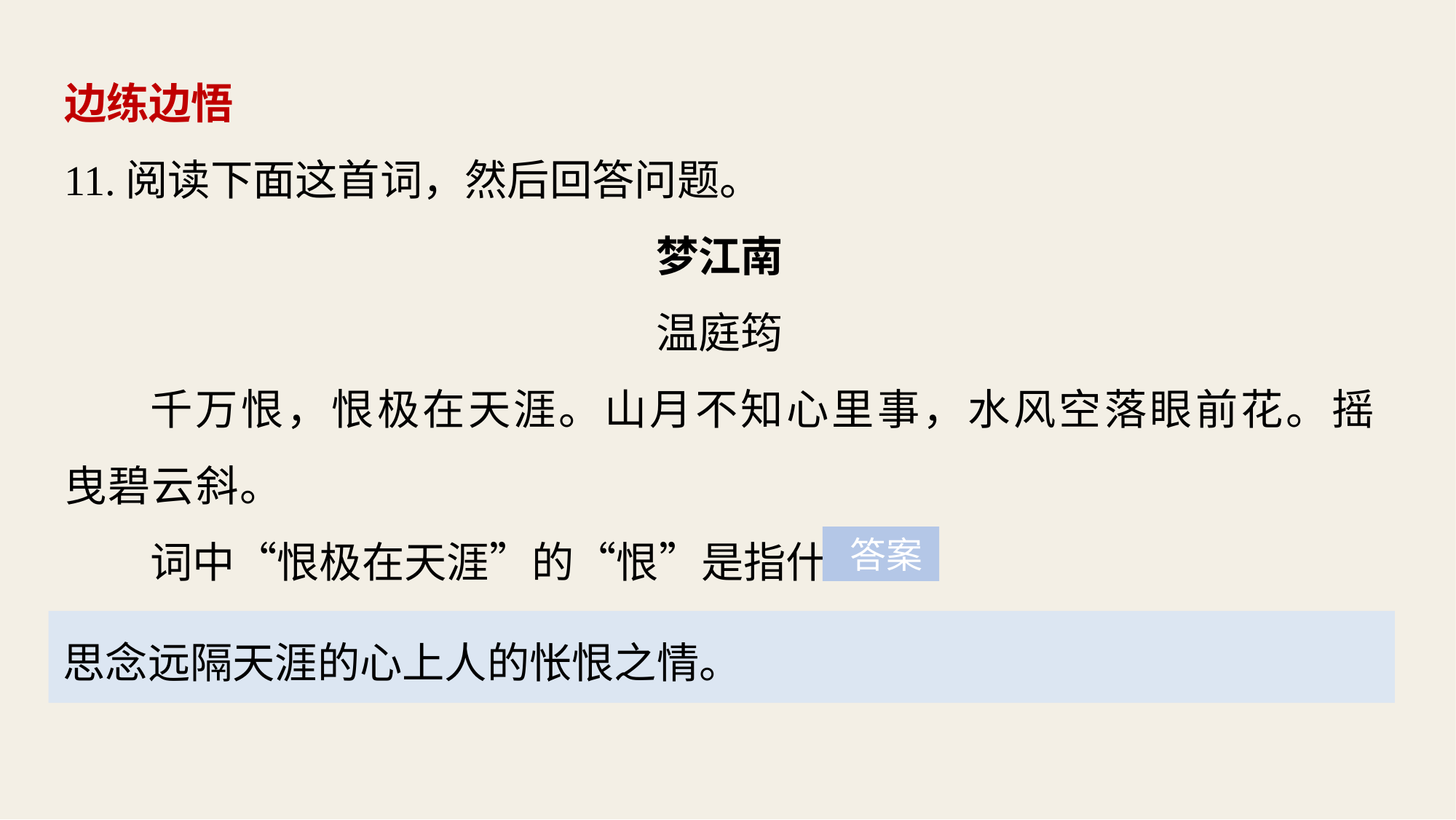

边练边悟
11.阅读下面这首词，然后回答问题。
梦江南
温庭筠
千万恨，恨极在天涯。山月不知心里事，水风空落眼前花。摇曳碧云斜。
词中“恨极在天涯”的“恨”是指什么？
 答案
思念远隔天涯的心上人的怅恨之情。